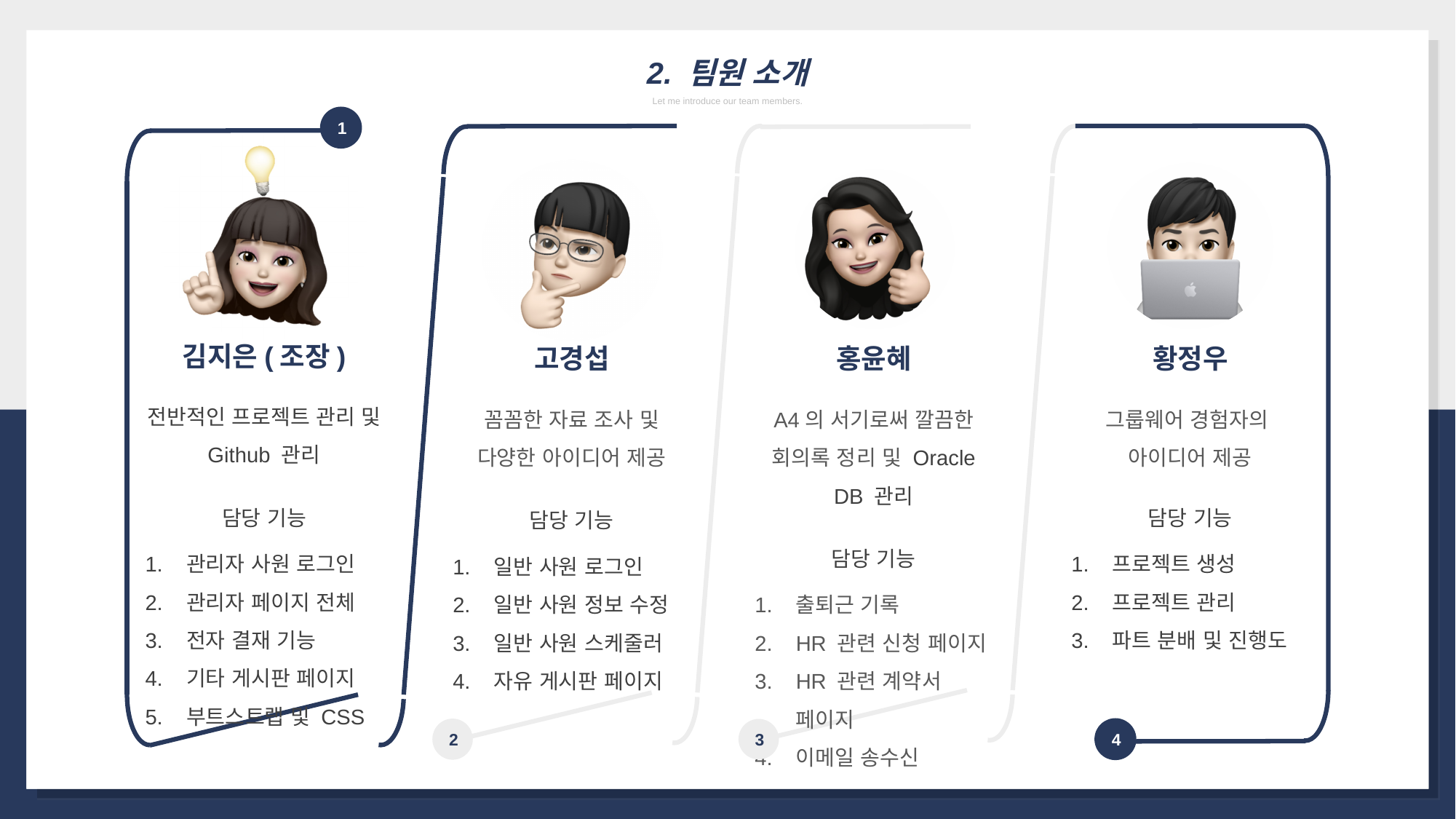

2. 팀원 소개
Let me introduce our team members.
1

김지은(조장)

전반적인 프로젝트 관리 및
Github 관리

담당 기능

관리자 사원 로그인
관리자 페이지 전체
전자 결재 기능
기타 게시판 페이지
부트스트랩 및 CSS
고경섭

꼼꼼한 자료 조사 및
다양한 아이디어 제공

담당 기능

일반 사원 로그인
일반 사원 정보 수정
일반 사원 스케줄러
자유 게시판 페이지
황정우

그룹웨어 경험자의
아이디어 제공

담당 기능

프로젝트 생성
프로젝트 관리
파트 분배 및 진행도
홍윤혜

A4의 서기로써 깔끔한 회의록 정리 및 Oracle DB 관리

담당 기능

출퇴근 기록
HR 관련 신청 페이지
HR 관련 계약서 페이지
이메일 송수신
2
4
3